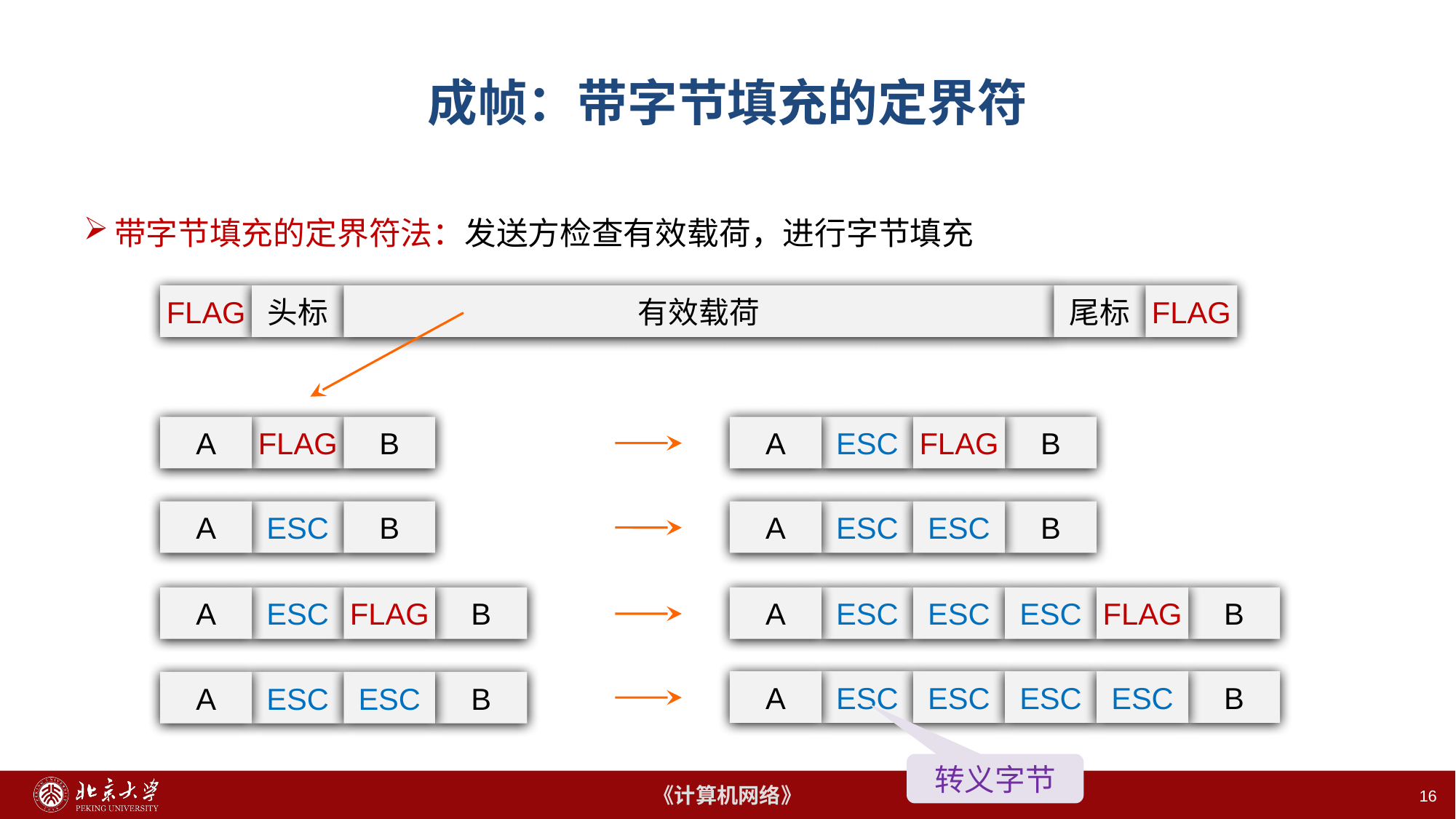

# 成帧：带字节填充的定界符
带字节填充的定界符法：发送方检查有效载荷，进行字节填充

FLAG
头标
有效载荷
尾标
FLAG

A
FLAG
B
A
ESC
FLAG
B

A
ESC
B
A
ESC
ESC
B

A
ESC
FLAG
B
A
ESC
ESC
B
ESC
FLAG

A
ESC
ESC
B
ESC
ESC
A
ESC
ESC
B

转义字节
16